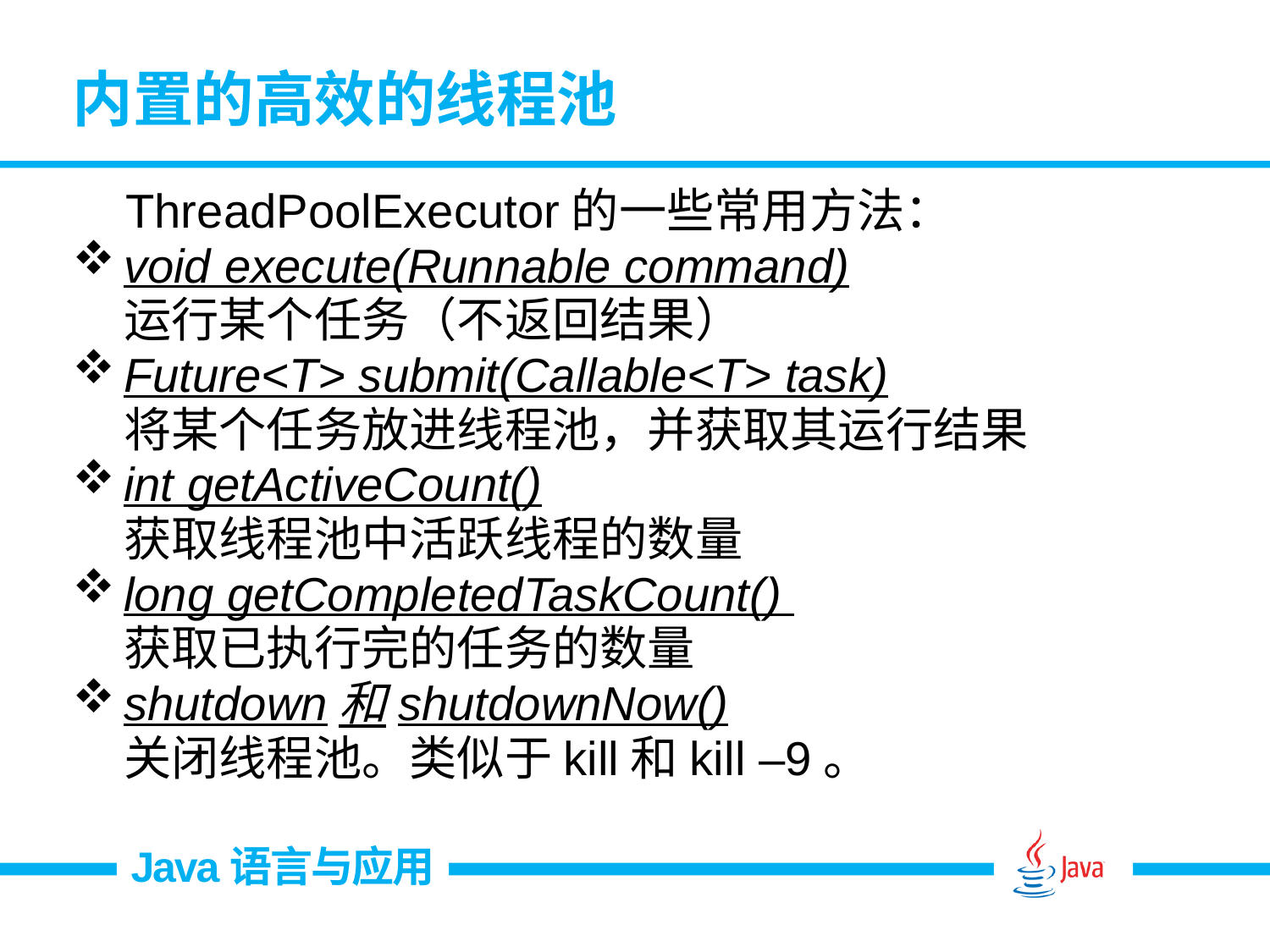

# 内置的高效的线程池
    ThreadPoolExecutor的一些常用方法：
void execute(Runnable command)
	运行某个任务（不返回结果）
Future<T> submit(Callable<T> task)
	将某个任务放进线程池，并获取其运行结果
int getActiveCount()
	获取线程池中活跃线程的数量
long getCompletedTaskCount()
	获取已执行完的任务的数量
shutdown和shutdownNow()
	关闭线程池。类似于kill和kill –9。